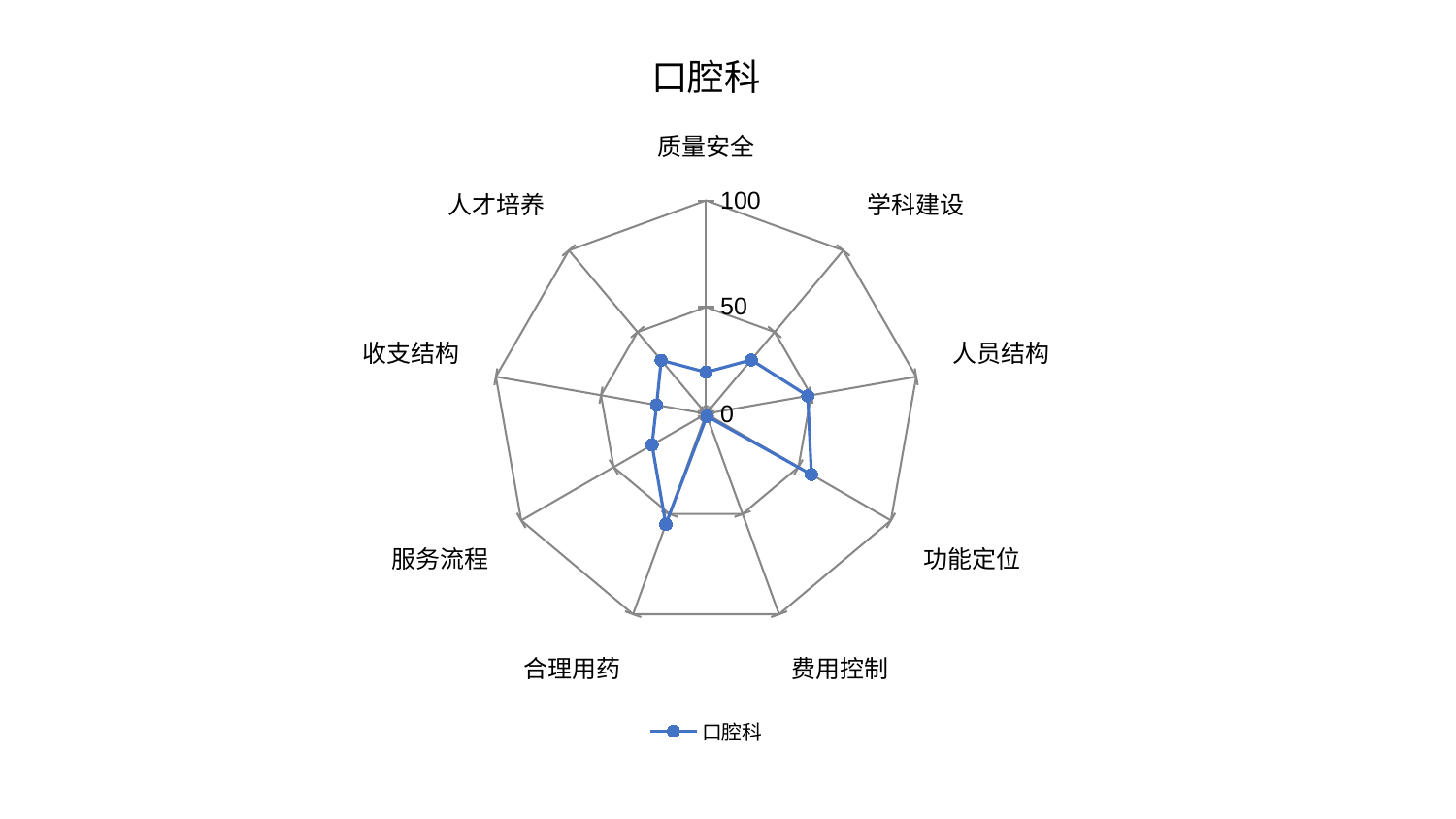

### Chart: 口腔科

| Category | 口腔科 |
|---|---|
| 质量安全 | 19.485596241427267 |
| 学科建设 | 32.96881985643137 |
| 人员结构 | 48.3884611390576 |
| 功能定位 | 56.99150111138128 |
| 费用控制 | 1.211504607114279 |
| 合理用药 | 55.17524763660504 |
| 服务流程 | 29.235604992493542 |
| 收支结构 | 23.563642581895625 |
| 人才培养 | 32.73533480519522 |
290